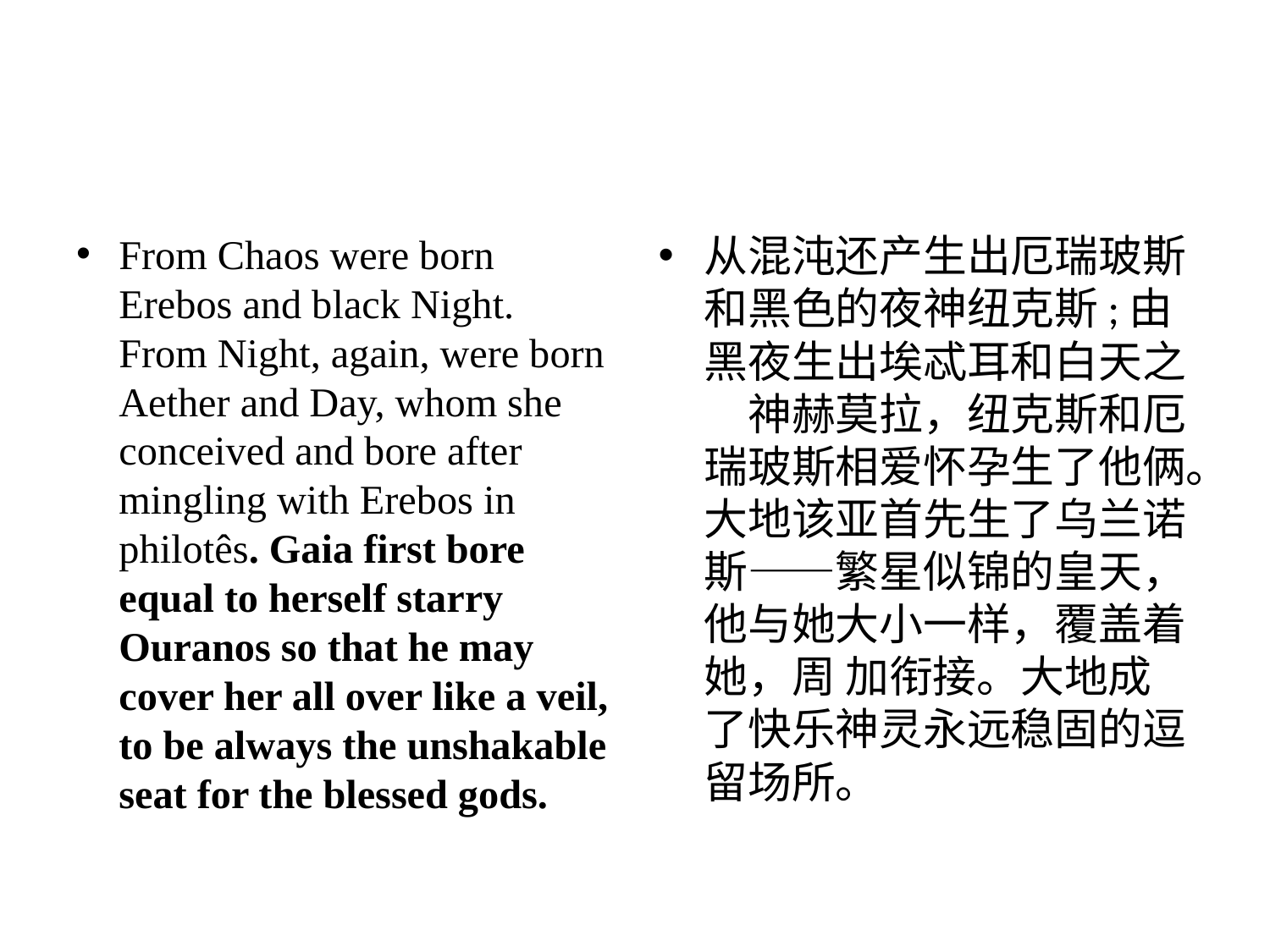

#
From Chaos were born Erebos and black Night. From Night, again, were born Aether and Day, whom she conceived and bore after mingling with Erebos in philotês. Gaia first bore equal to herself starry Ouranos so that he may cover her all over like a veil, to be always the unshakable seat for the blessed gods.
从混沌还产⽣出厄瑞玻斯和⿊⾊的夜神纽克斯;由⿊夜⽣出埃忒⽿和⽩天之 　神赫莫拉，纽克斯和厄瑞玻斯相爱怀孕⽣了他俩。⼤地该亚⾸先⽣了乌兰诺斯——繁星似锦的皇天，他与她⼤⼩⼀样，覆盖着她，周 加衔接。⼤地成了快乐神灵永远稳固的逗留场所。